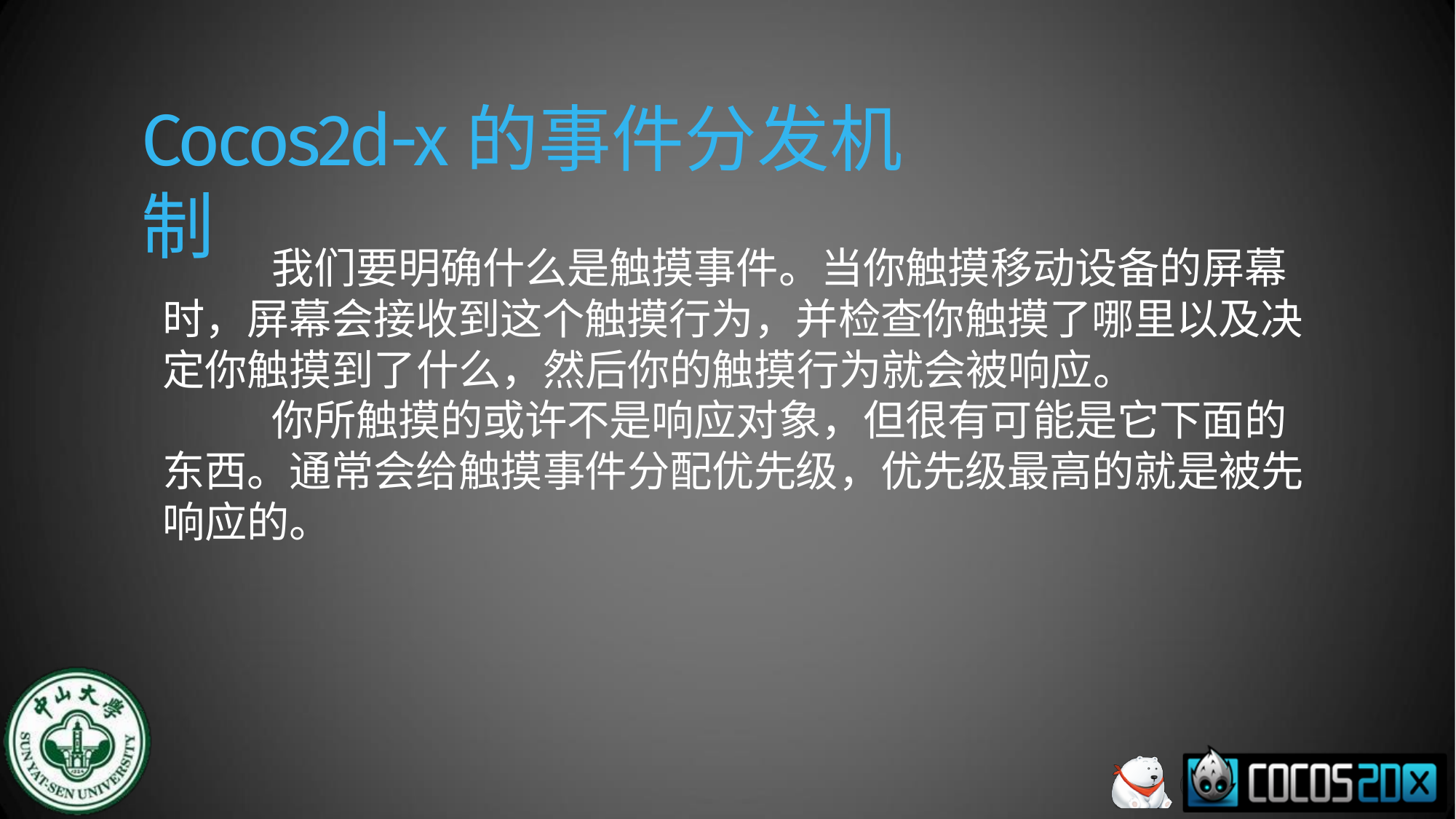

# Cocos2d-x的事件分发机制
我们要明确什么是触摸事件。当你触摸移动设备的屏幕 时，屏幕会接收到这个触摸行为，并检查你触摸了哪里以及决 定你触摸到了什么，然后你的触摸行为就会被响应。
你所触摸的或许不是响应对象，但很有可能是它下面的 东西。通常会给触摸事件分配优先级，优先级最高的就是被先 响应的。